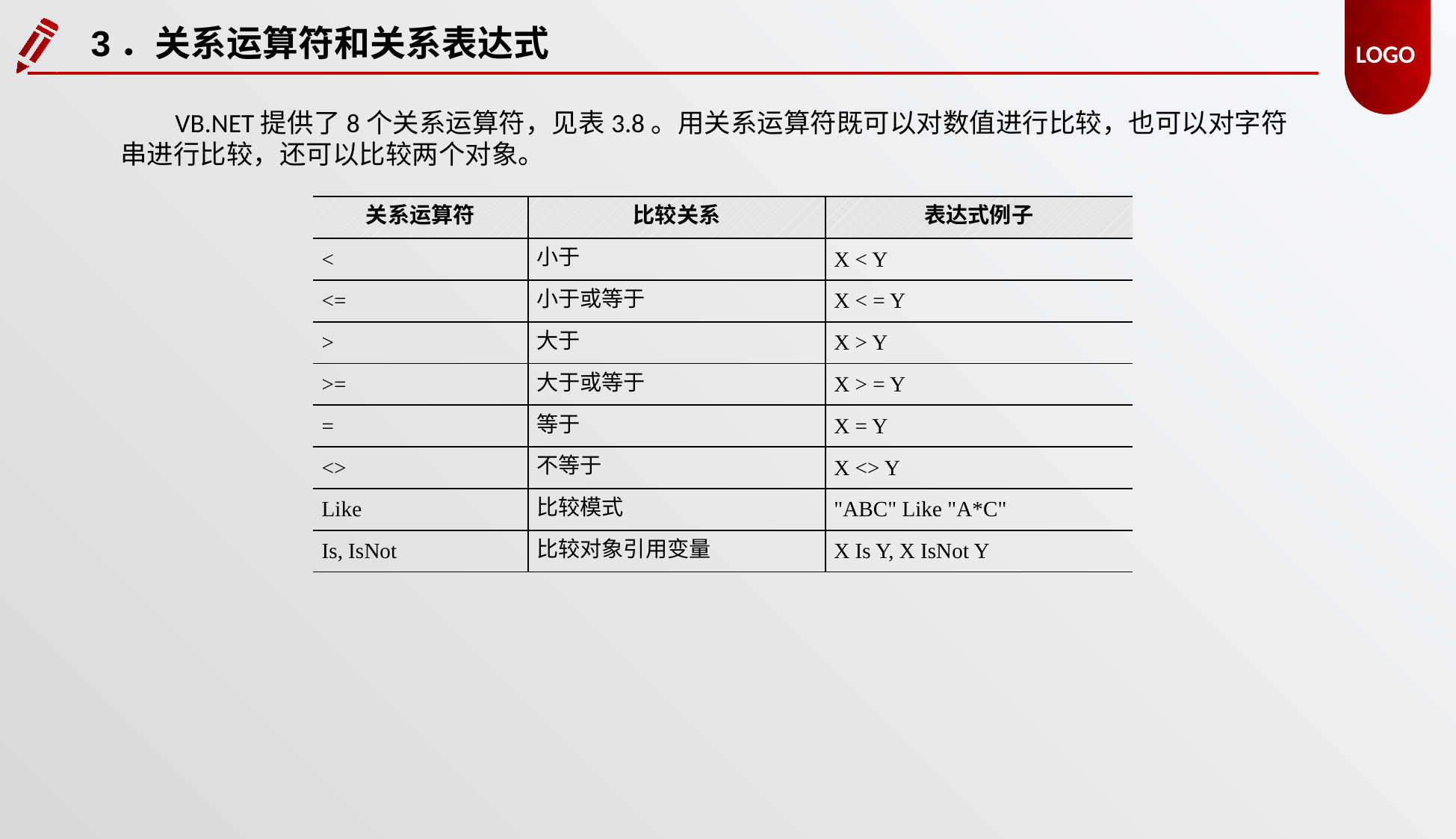

3．关系运算符和关系表达式
VB.NET提供了8个关系运算符，见表3.8。用关系运算符既可以对数值进行比较，也可以对字符串进行比较，还可以比较两个对象。
| 关系运算符 | 比较关系 | 表达式例子 |
| --- | --- | --- |
| < | 小于 | X < Y |
| <= | 小于或等于 | X < = Y |
| > | 大于 | X > Y |
| >= | 大于或等于 | X > = Y |
| = | 等于 | X = Y |
| <> | 不等于 | X <> Y |
| Like | 比较模式 | "ABC" Like "A\*C" |
| Is, IsNot | 比较对象引用变量 | X Is Y, X IsNot Y |